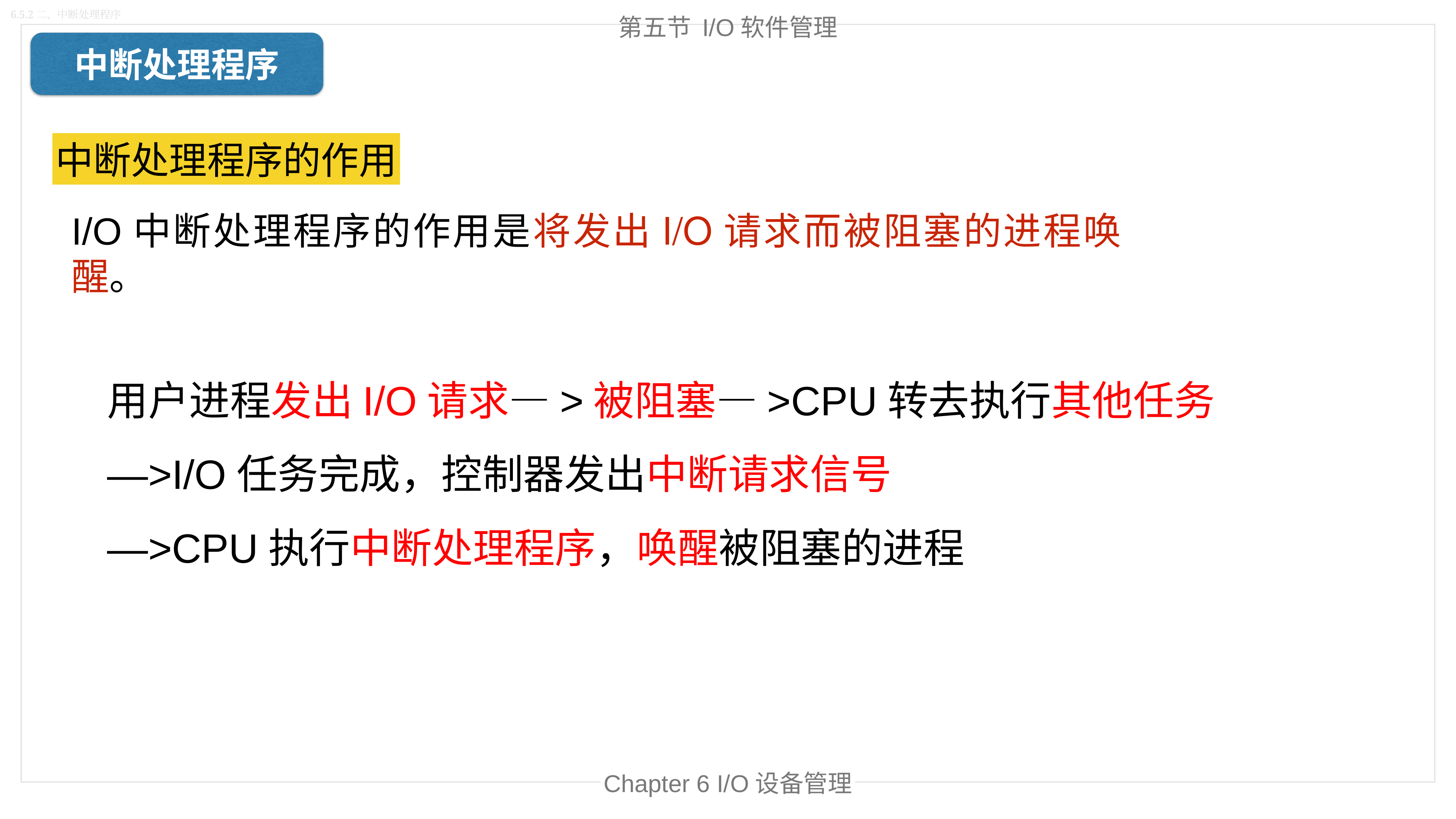

6.5.2二、中断处理程序
第五节 I/O软件管理

中断处理程序
中断处理程序的作用
I/O中断处理程序的作用是将发出I/O请求而被阻塞的进程唤醒。
用户进程发出I/O请求—>被阻塞—>CPU转去执行其他任务
—>I/O任务完成，控制器发出中断请求信号
—>CPU执行中断处理程序，唤醒被阻塞的进程
Chapter 6 I/O设备管理
Chapter 处理器管理